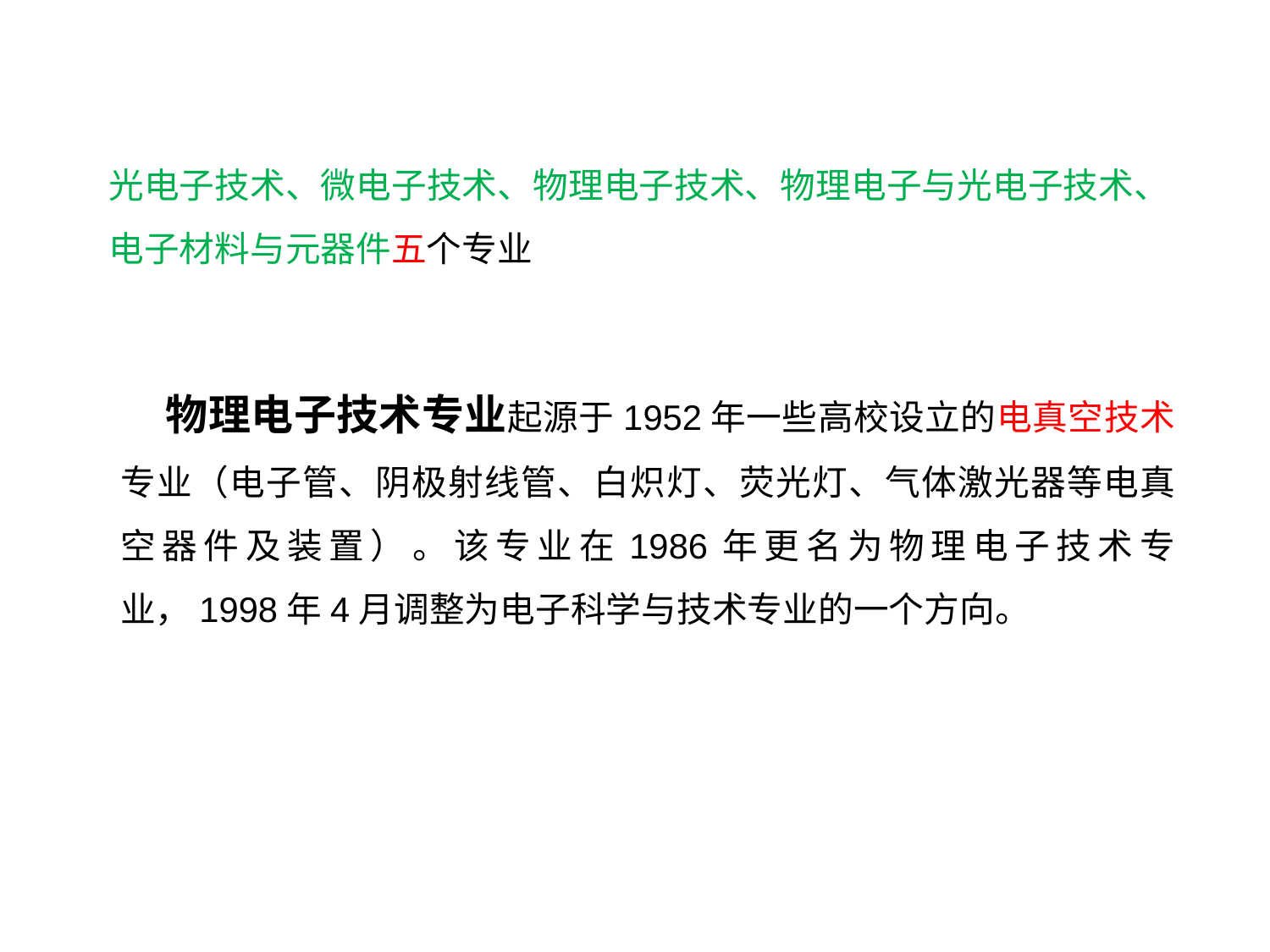

光电子技术、微电子技术、物理电子技术、物理电子与光电子技术、电子材料与元器件五个专业
    物理电子技术专业起源于1952年一些高校设立的电真空技术专业（电子管、阴极射线管、白炽灯、荧光灯、气体激光器等电真空器件及装置）。该专业在1986年更名为物理电子技术专业，1998年4月调整为电子科学与技术专业的一个方向。

11